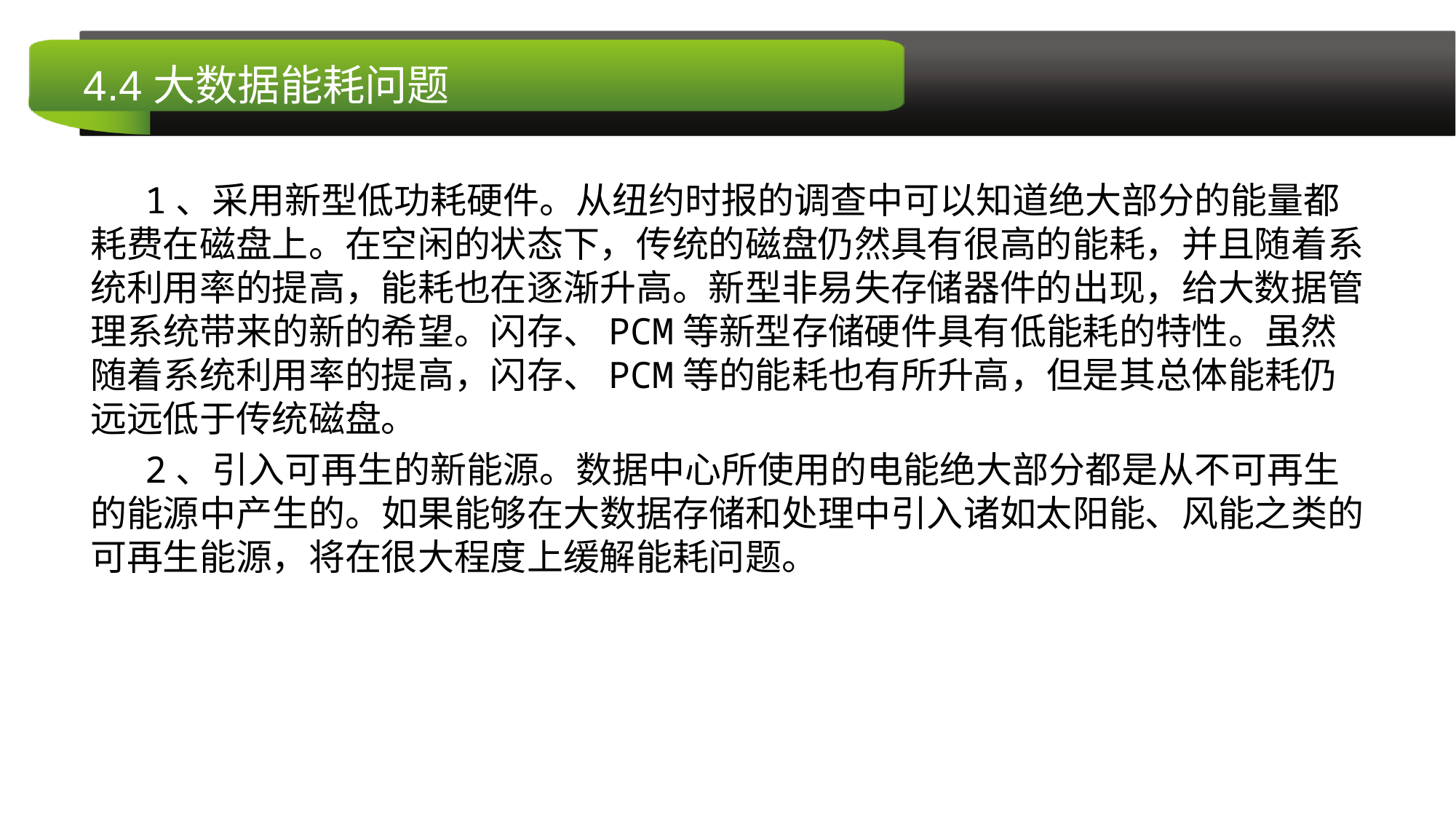

# 4.4大数据能耗问题
1、采用新型低功耗硬件。从纽约时报的调查中可以知道绝大部分的能量都耗费在磁盘上。在空闲的状态下，传统的磁盘仍然具有很高的能耗，并且随着系统利用率的提高，能耗也在逐渐升高。新型非易失存储器件的出现，给大数据管理系统带来的新的希望。闪存、PCM等新型存储硬件具有低能耗的特性。虽然随着系统利用率的提高，闪存、PCM等的能耗也有所升高，但是其总体能耗仍远远低于传统磁盘。
2、引入可再生的新能源。数据中心所使用的电能绝大部分都是从不可再生的能源中产生的。如果能够在大数据存储和处理中引入诸如太阳能、风能之类的可再生能源，将在很大程度上缓解能耗问题。